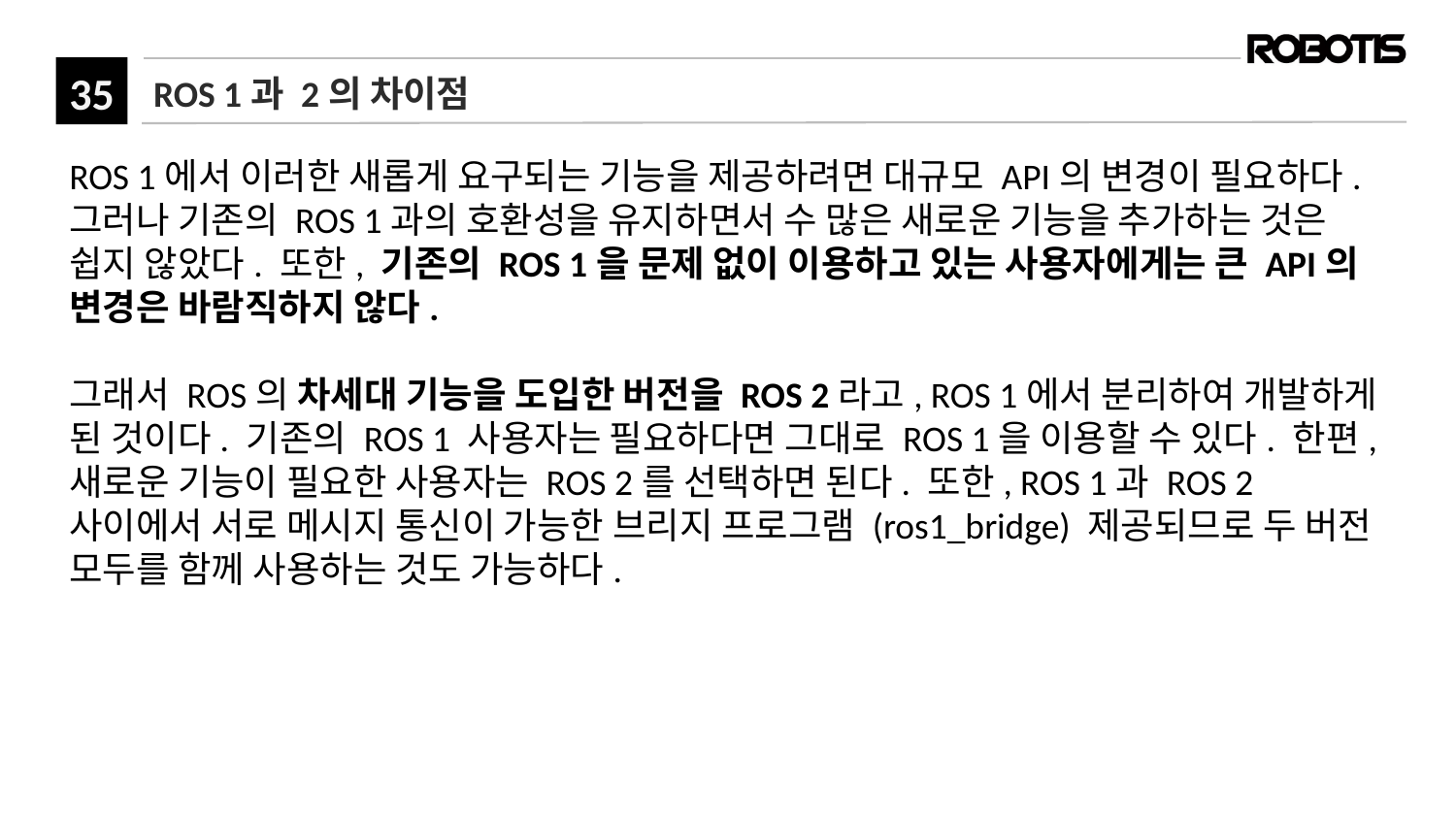

# ROS 1과 2의 차이점
ROS 1에서 이러한 새롭게 요구되는 기능을 제공하려면 대규모 API의 변경이 필요하다. 그러나 기존의 ROS 1과의 호환성을 유지하면서 수 많은 새로운 기능을 추가하는 것은 쉽지 않았다. 또한, 기존의 ROS 1을 문제 없이 이용하고 있는 사용자에게는 큰 API의 변경은 바람직하지 않다.

그래서 ROS의 차세대 기능을 도입한 버전을 ROS 2라고, ROS 1에서 분리하여 개발하게 된 것이다. 기존의 ROS 1 사용자는 필요하다면 그대로 ROS 1을 이용할 수 있다. 한편, 새로운 기능이 필요한 사용자는 ROS 2를 선택하면 된다. 또한, ROS 1과 ROS 2 사이에서 서로 메시지 통신이 가능한 브리지 프로그램 (ros1_bridge) 제공되므로 두 버전 모두를 함께 사용하는 것도 가능하다.